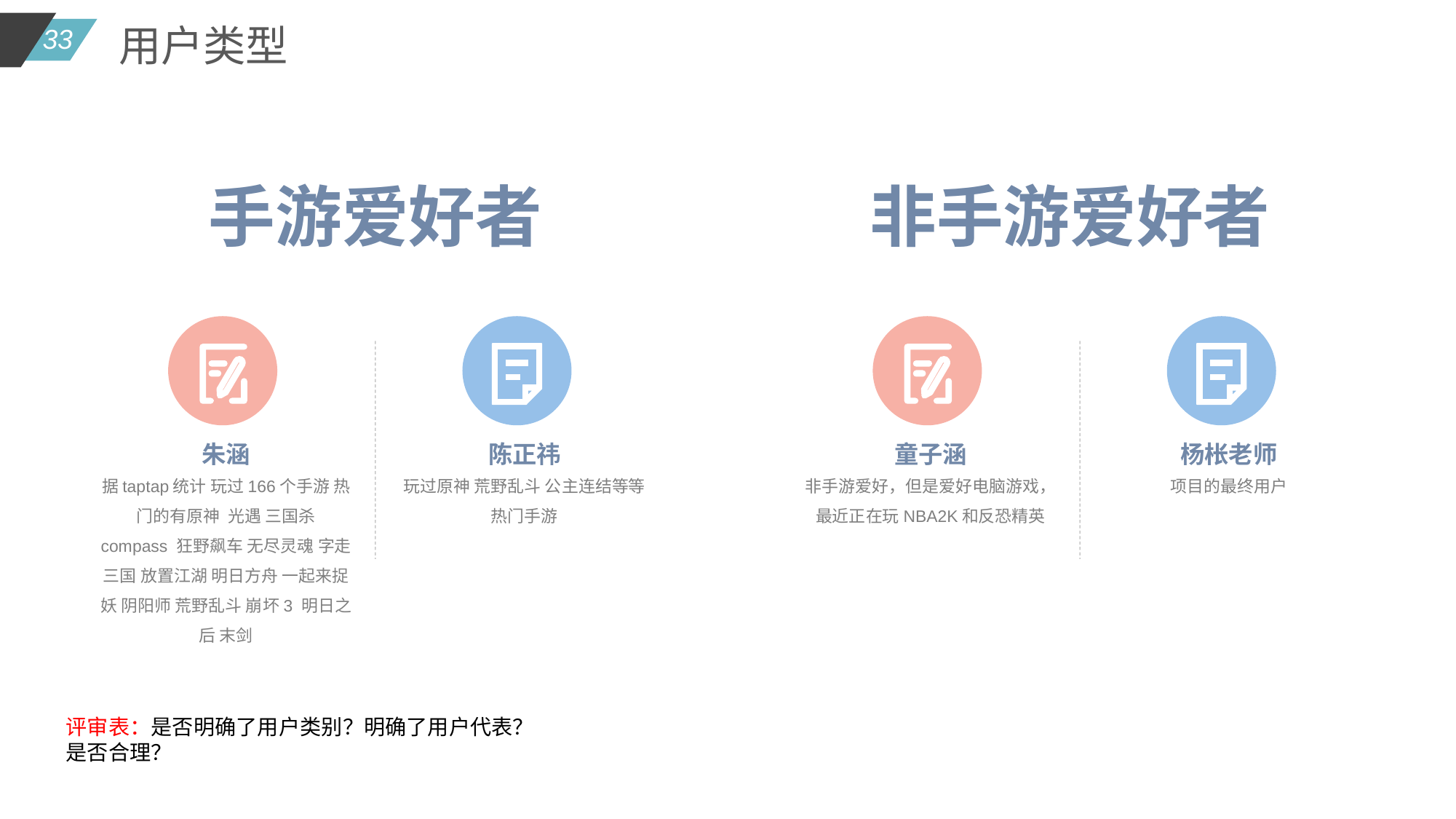

用户类型
手游爱好者
非手游爱好者

朱涵
陈正祎
童子涵
杨枨老师
据taptap统计 玩过166个手游 热门的有原神  光遇 三国杀 compass 狂野飙车 无尽灵魂 字走三国 放置江湖 明日方舟 一起来捉妖 阴阳师 荒野乱斗 崩坏3 明日之后 末剑
玩过原神 荒野乱斗 公主连结等等热门手游
非手游爱好，但是爱好电脑游戏，最近正在玩NBA2K和反恐精英
项目的最终用户
评审表：是否明确了用户类别？明确了用户代表？是否合理？